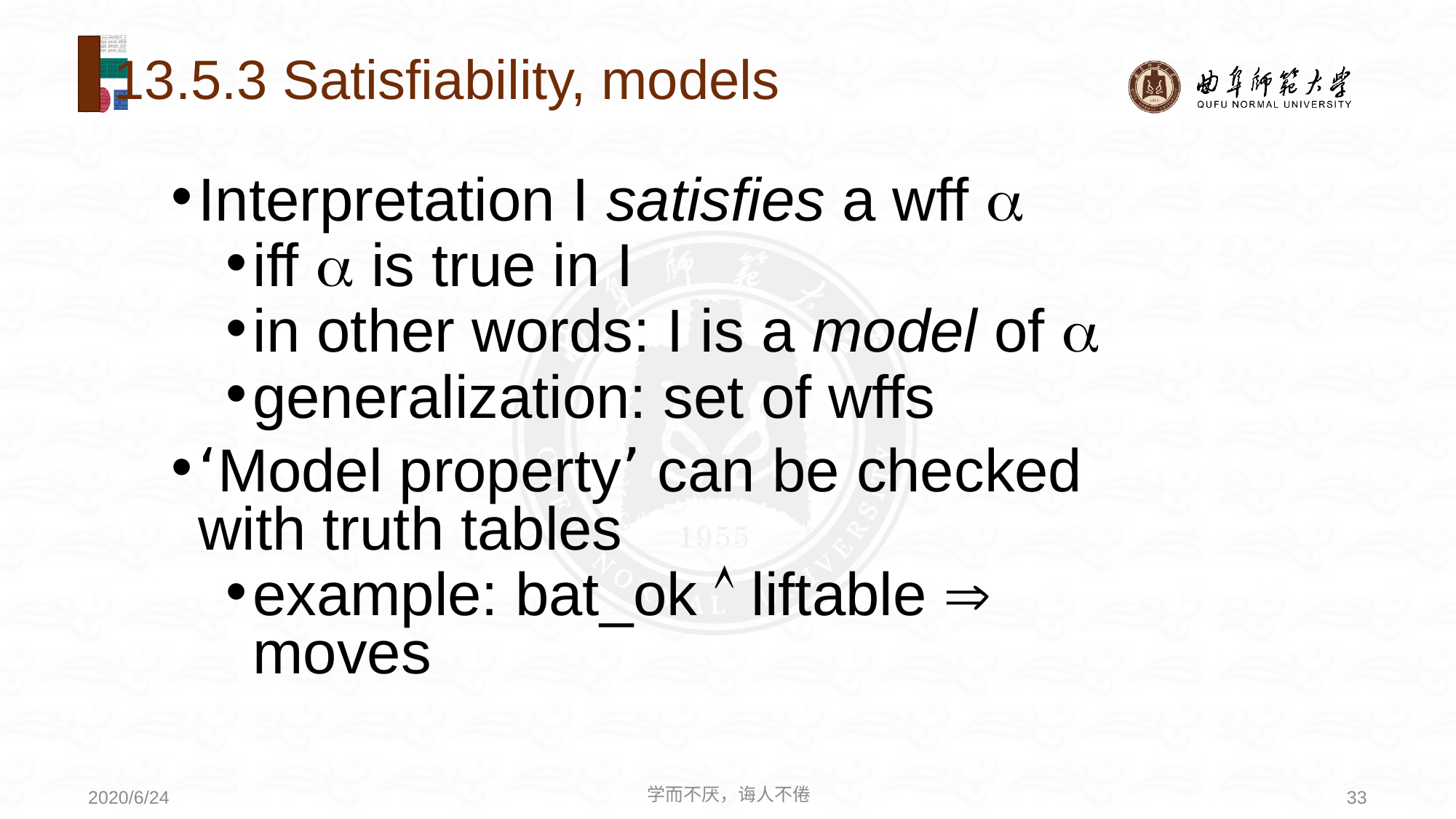

# 13.5.3 Satisfiability, models
Interpretation I satisfies a wff α
iff α is true in I
in other words: I is a model of α
generalization: set of wffs
‘Model property’ can be checked with truth tables
example: bat_ok ∧ liftable ⇒ moves
学而不厌，诲人不倦
33
2020/6/24